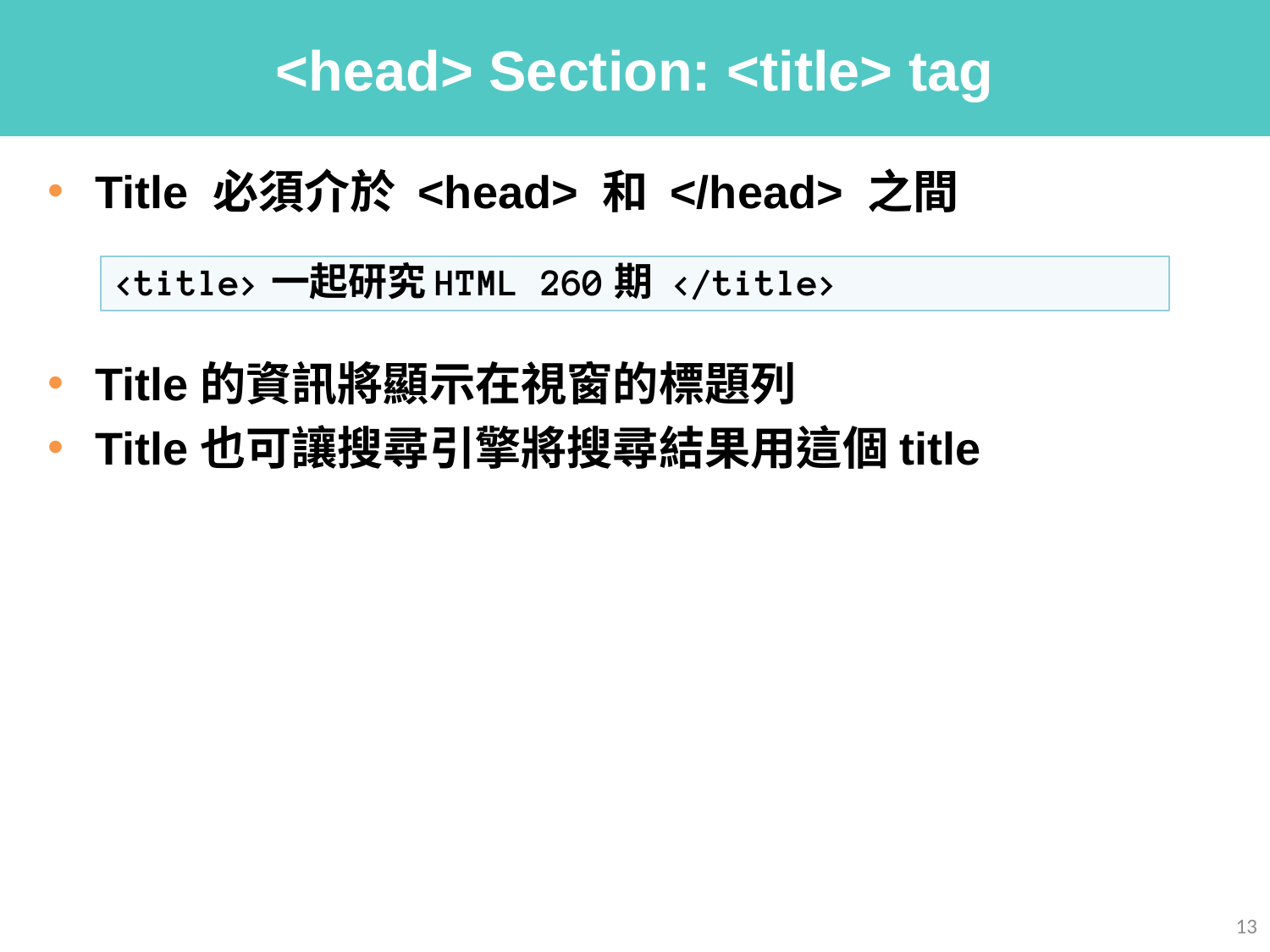

# <head> Section: <title> tag
Title 必須介於 <head> 和 </head> 之間

Title的資訊將顯示在視窗的標題列
Title也可讓搜尋引擎將搜尋結果用這個title
<title>一起研究HTML 260期 </title>
13